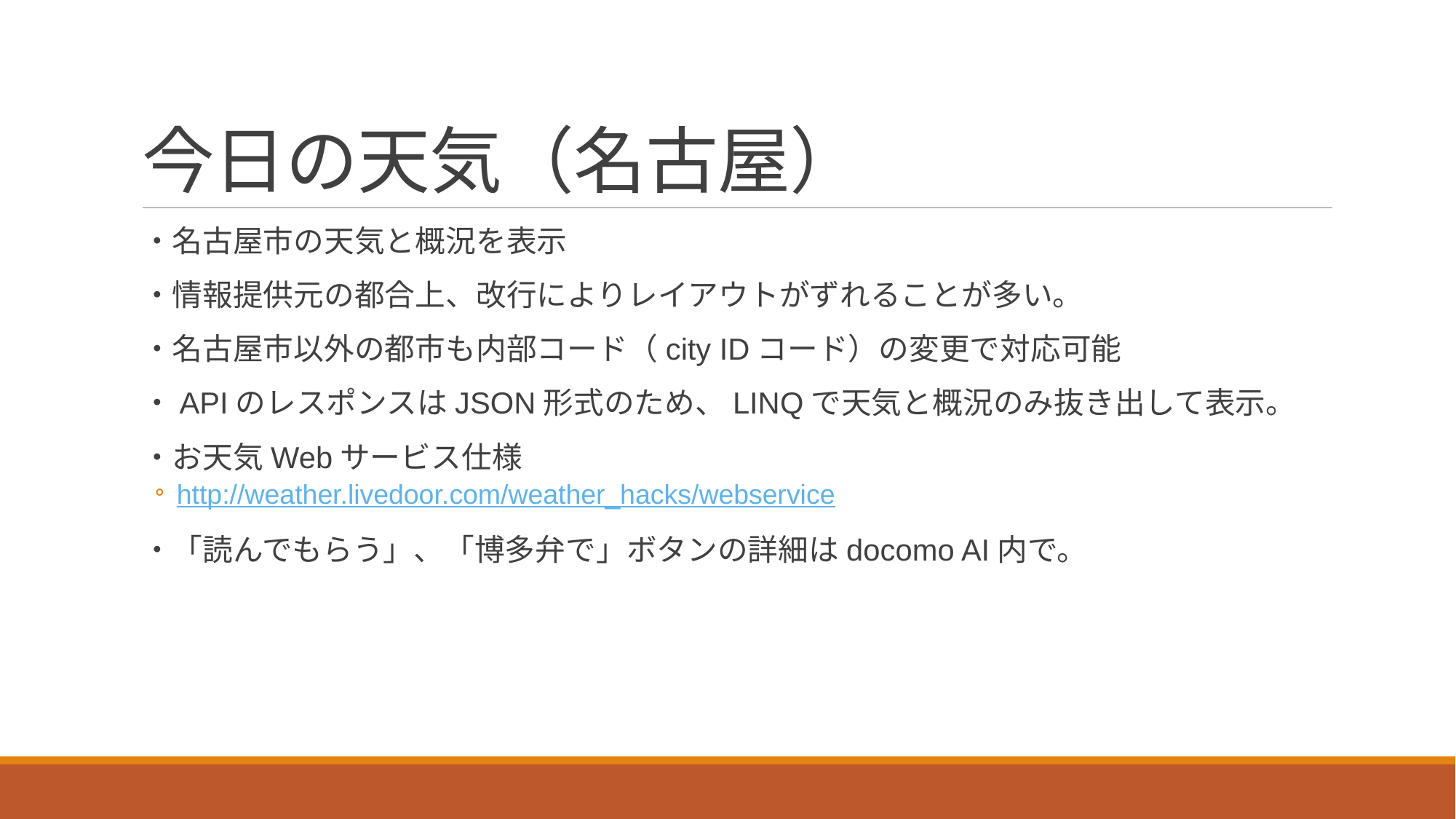

# 今日の天気（名古屋）
・名古屋市の天気と概況を表示
・情報提供元の都合上、改行によりレイアウトがずれることが多い。
・名古屋市以外の都市も内部コード（city IDコード）の変更で対応可能
・APIのレスポンスはJSON形式のため、LINQで天気と概況のみ抜き出して表示。
・お天気Webサービス仕様
http://weather.livedoor.com/weather_hacks/webservice
・「読んでもらう」、「博多弁で」ボタンの詳細はdocomo AI内で。